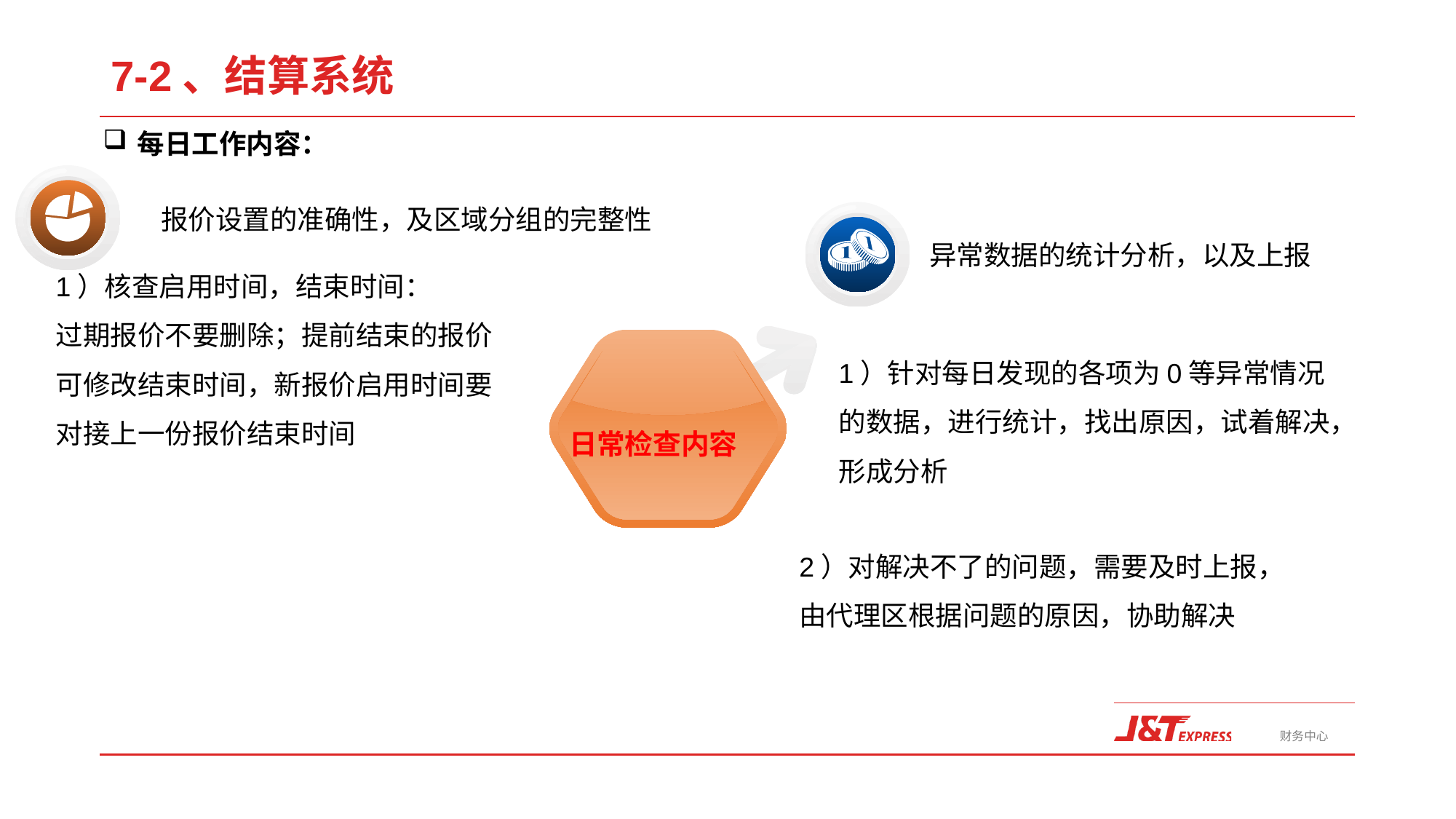

7-2、结算系统
每日工作内容：

报价设置的准确性，及区域分组的完整性

1）核查启用时间，结束时间：
过期报价不要删除；提前结束的报价可修改结束时间，新报价启用时间要对接上一份报价结束时间
异常数据的统计分析，以及上报

1）针对每日发现的各项为0等异常情况的数据，进行统计，找出原因，试着解决，形成分析
日常检查内容
2）对解决不了的问题，需要及时上报，由代理区根据问题的原因，协助解决